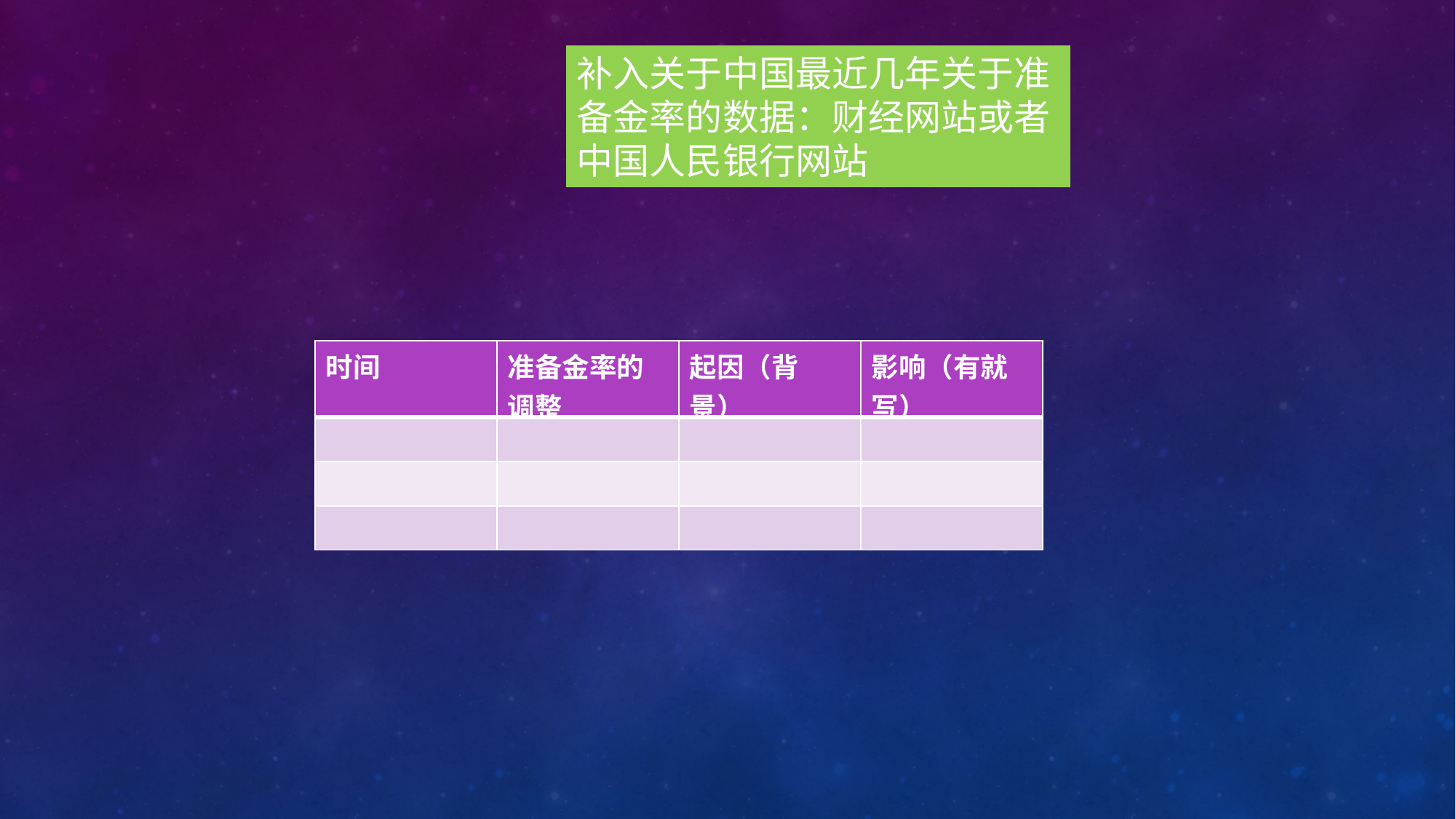

补入关于中国最近几年关于准备金率的数据：财经网站或者中国人民银行网站
| 时间 | 准备金率的调整 | 起因（背景） | 影响（有就写） |
| --- | --- | --- | --- |
|  |  |  |  |
|  |  |  |  |
|  |  |  |  |